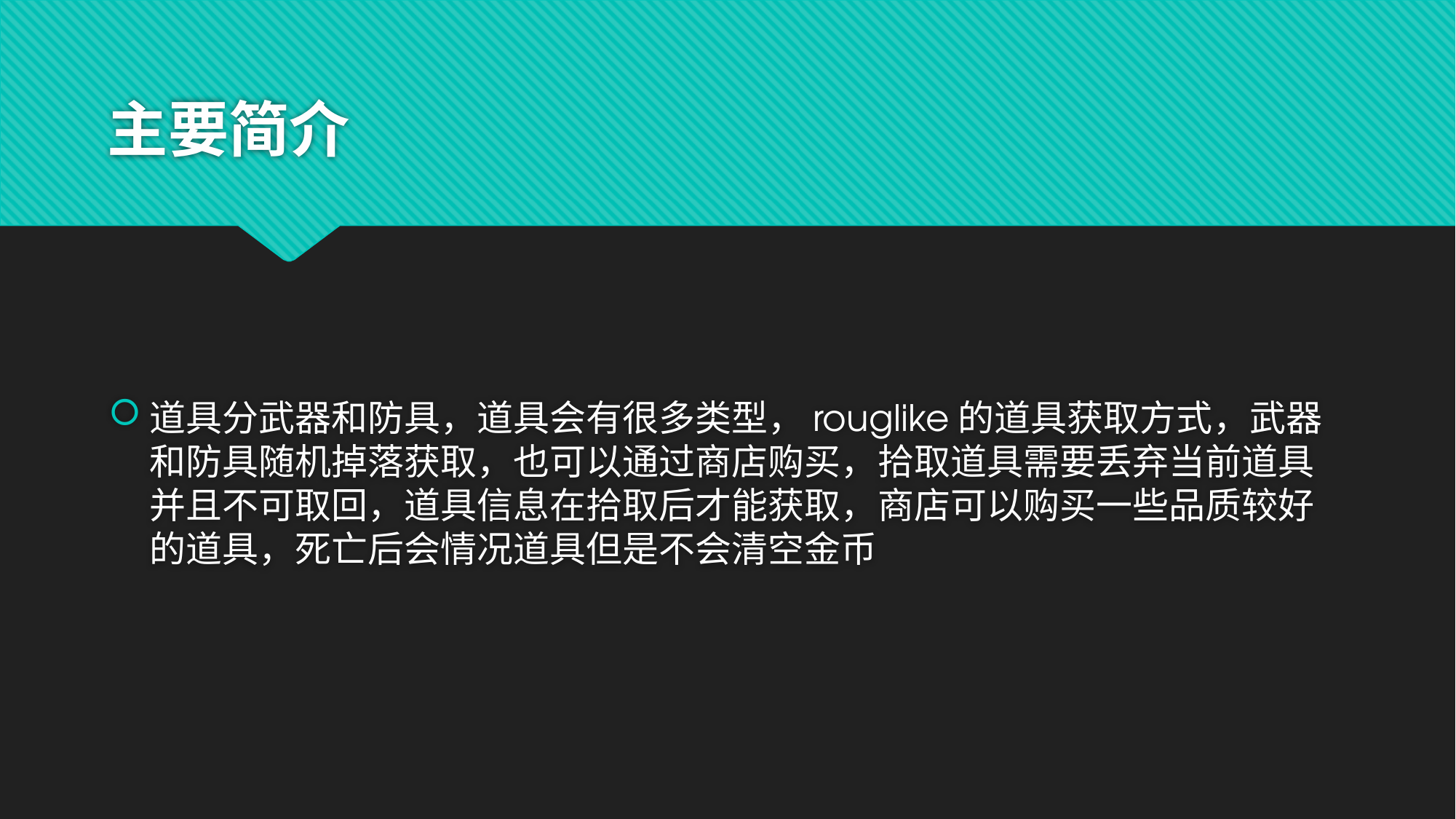

# 主要简介
道具分武器和防具，道具会有很多类型，rouglike的道具获取方式，武器和防具随机掉落获取，也可以通过商店购买，拾取道具需要丢弃当前道具并且不可取回，道具信息在拾取后才能获取，商店可以购买一些品质较好的道具，死亡后会情况道具但是不会清空金币